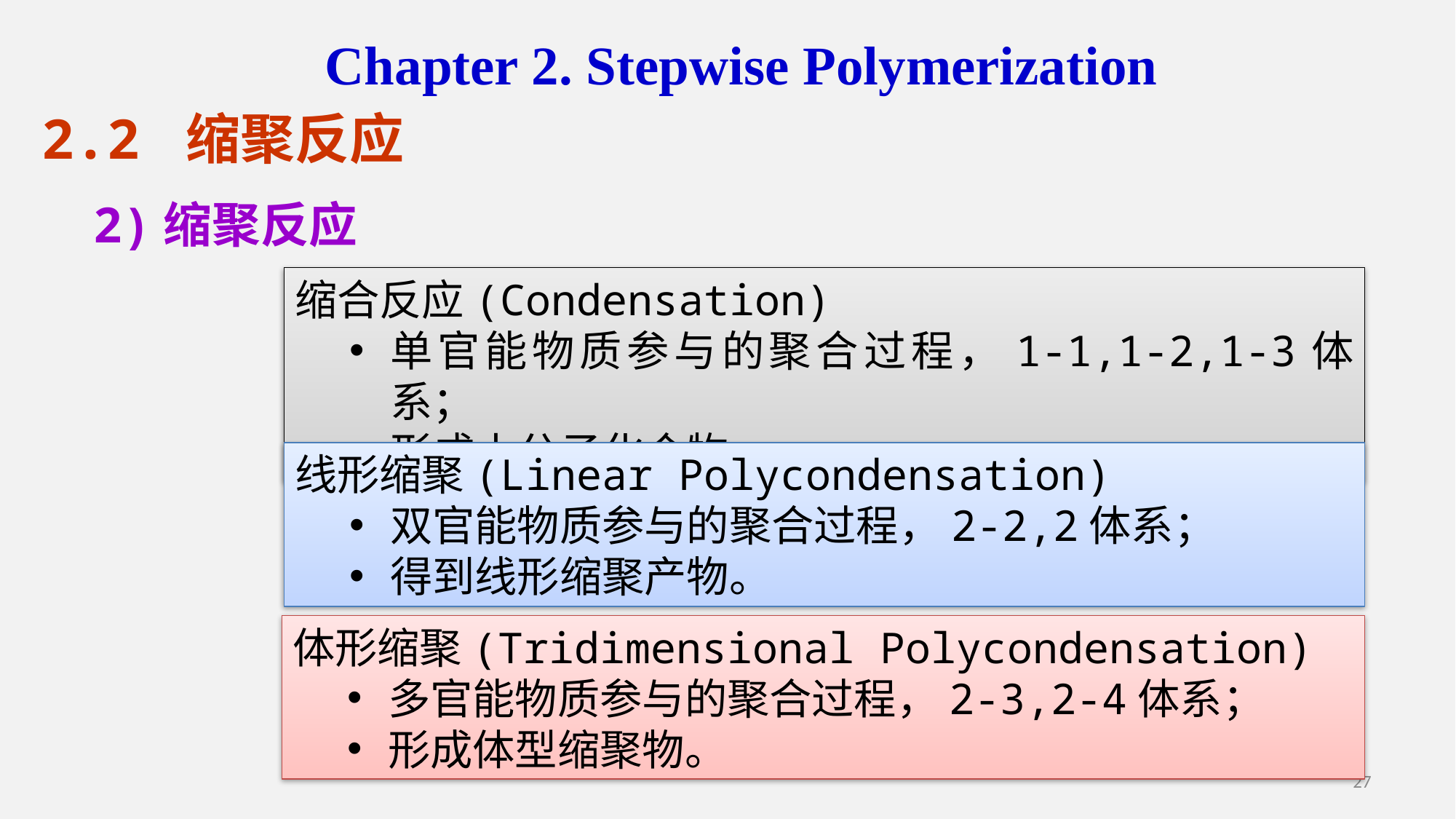

Chapter 2. Stepwise Polymerization
2.2 缩聚反应
2)缩聚反应

缩合反应(Condensation)
单官能物质参与的聚合过程，1-1,1-2,1-3体系；
形成小分子化合物。
线形缩聚(Linear Polycondensation)
双官能物质参与的聚合过程，2-2,2体系；
得到线形缩聚产物。
体形缩聚(Tridimensional Polycondensation)
多官能物质参与的聚合过程，2-3,2-4体系；
形成体型缩聚物。
27